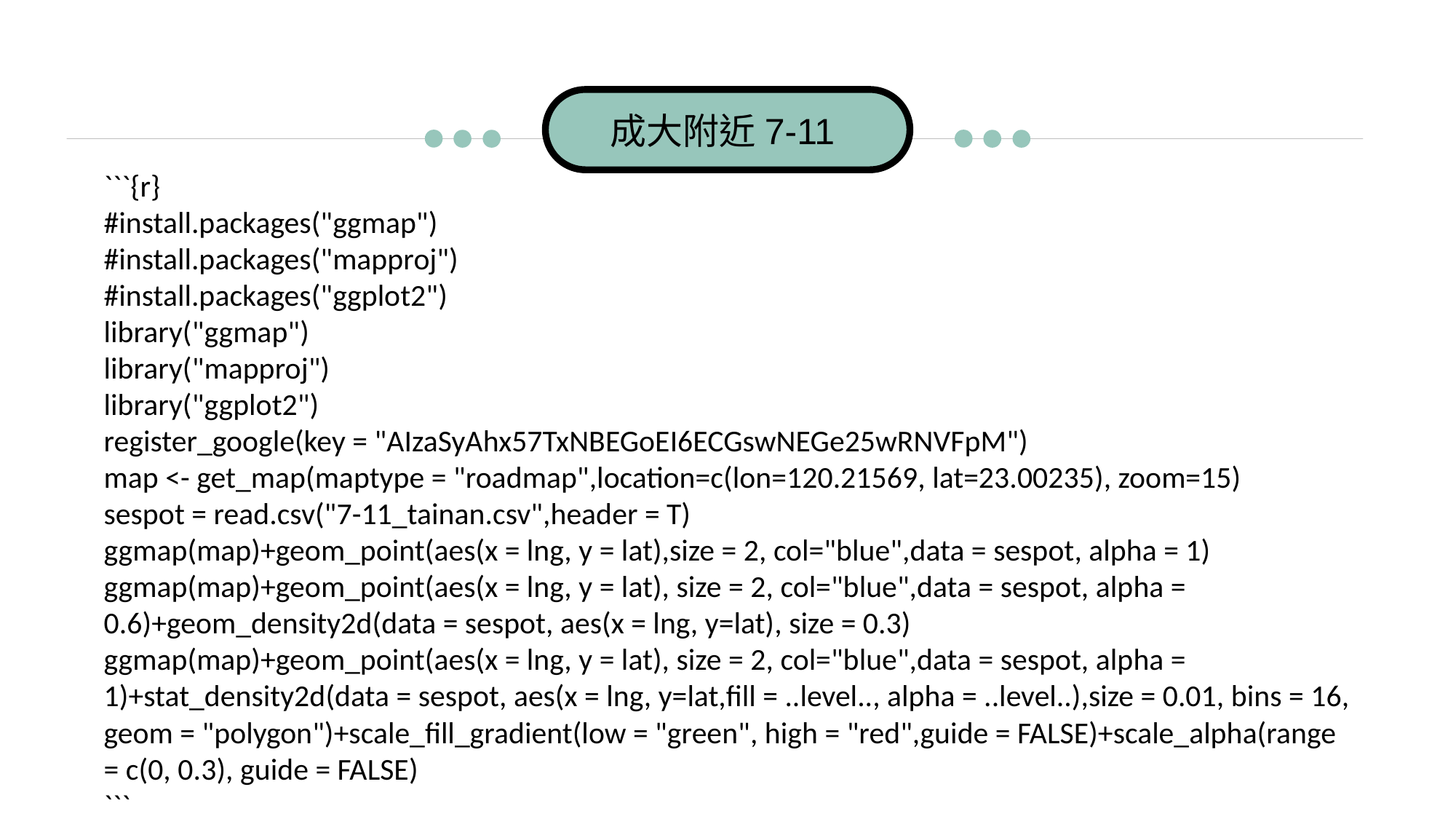

成大附近7-11

```{r}
#install.packages("ggmap")
#install.packages("mapproj")
#install.packages("ggplot2")
library("ggmap")
library("mapproj")
library("ggplot2")
register_google(key = "AIzaSyAhx57TxNBEGoEI6ECGswNEGe25wRNVFpM")
map <- get_map(maptype = "roadmap",location=c(lon=120.21569, lat=23.00235), zoom=15)
sespot = read.csv("7-11_tainan.csv",header = T)
ggmap(map)+geom_point(aes(x = lng, y = lat),size = 2, col="blue",data = sespot, alpha = 1)
ggmap(map)+geom_point(aes(x = lng, y = lat), size = 2, col="blue",data = sespot, alpha = 0.6)+geom_density2d(data = sespot, aes(x = lng, y=lat), size = 0.3)
ggmap(map)+geom_point(aes(x = lng, y = lat), size = 2, col="blue",data = sespot, alpha = 1)+stat_density2d(data = sespot, aes(x = lng, y=lat,fill = ..level.., alpha = ..level..),size = 0.01, bins = 16, geom = "polygon")+scale_fill_gradient(low = "green", high = "red",guide = FALSE)+scale_alpha(range = c(0, 0.3), guide = FALSE)
```